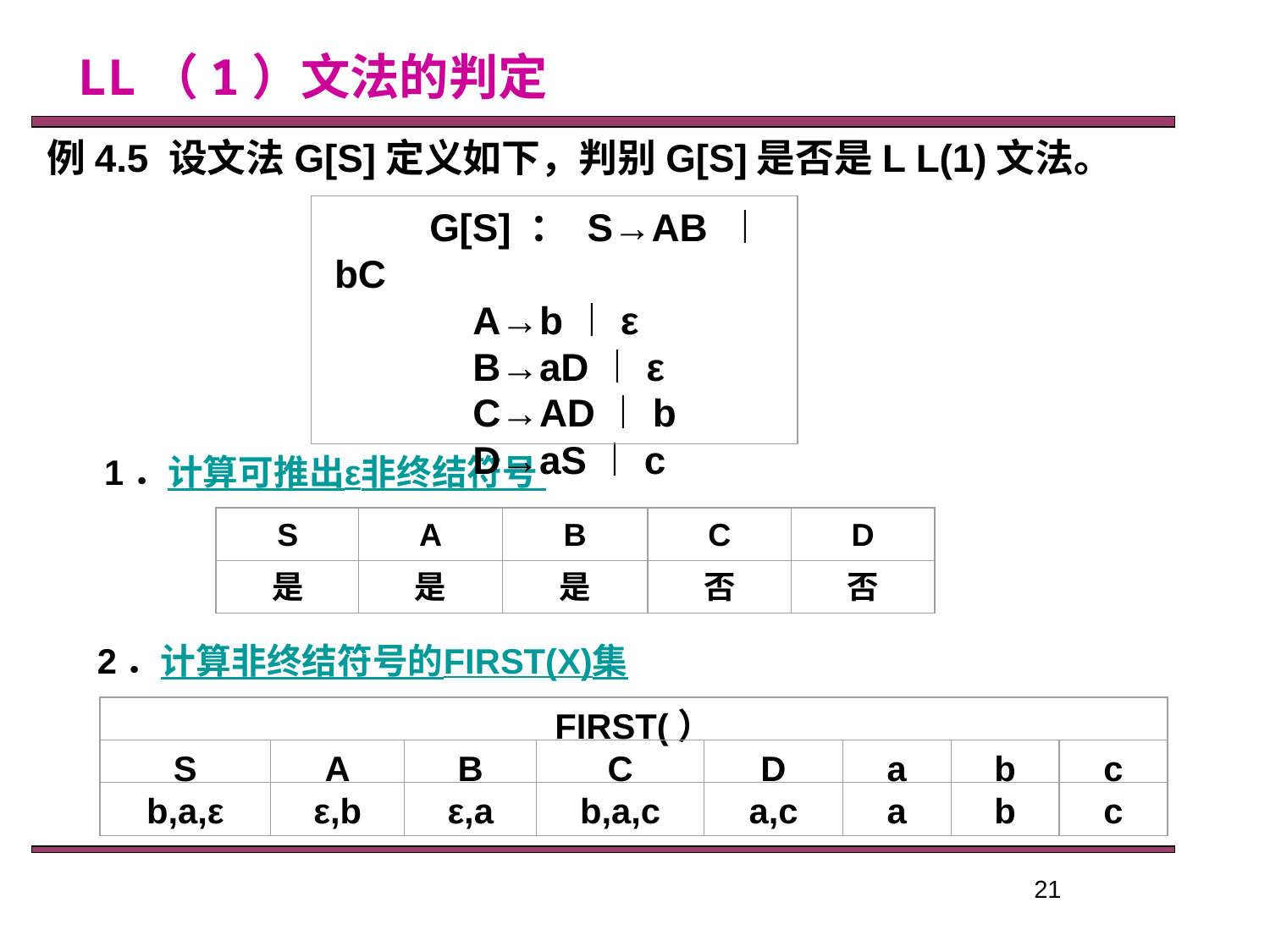

LL（1）文法的判定
例4.5 设文法G[S]定义如下，判别G[S]是否是L L(1)文法。

G[S]：S→AB︱bC
    A→b︱ε
    B→aD︱ε
    C→AD︱b
    D→aS︱c

1．计算可推出ε非终结符号

S

A

B

C

D

是

是

是

否

否

2．计算非终结符号的FIRST(X)集

FIRST(）

S

A

B

C

D

a

b

c

b,a,ε

ε,b

ε,a

b,a,c

a,c

a

b

c

21